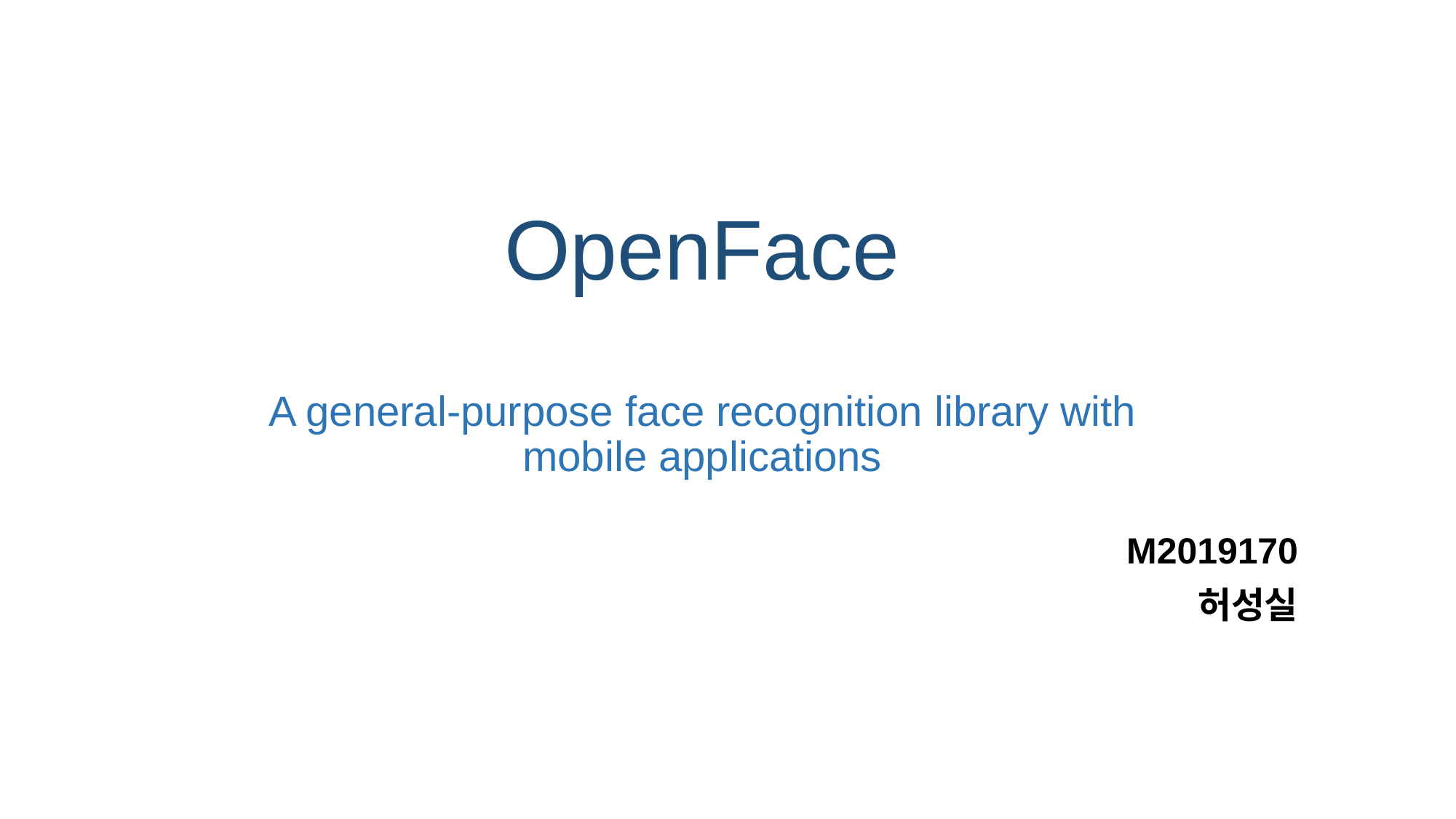

# OpenFace A general-purpose face recognition library with mobile applications
M2019170
허성실